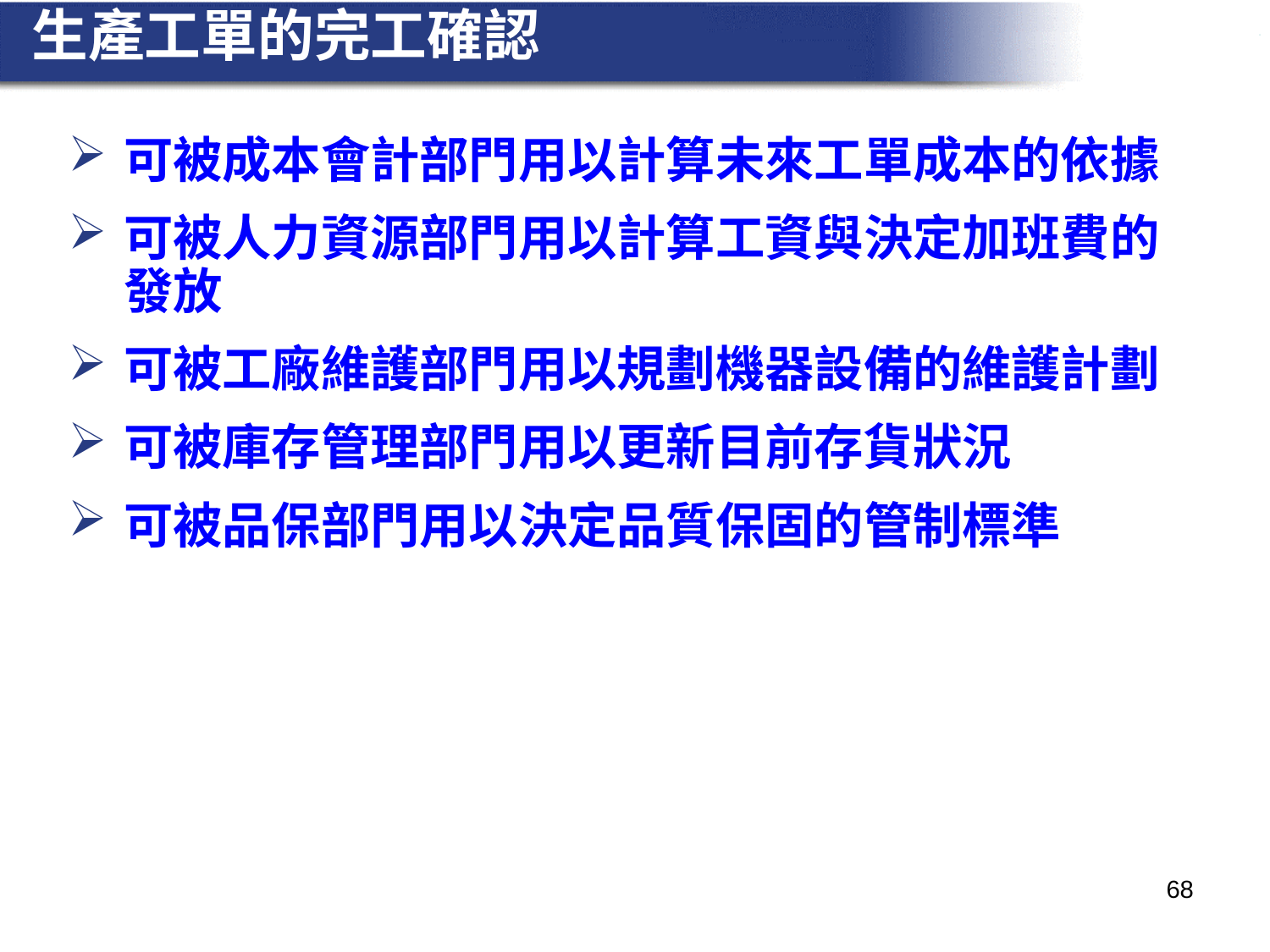

# 生產工單的完工確認
可被成本會計部門用以計算未來工單成本的依據
可被人力資源部門用以計算工資與決定加班費的發放
可被工廠維護部門用以規劃機器設備的維護計劃
可被庫存管理部門用以更新目前存貨狀況
可被品保部門用以決定品質保固的管制標準
68